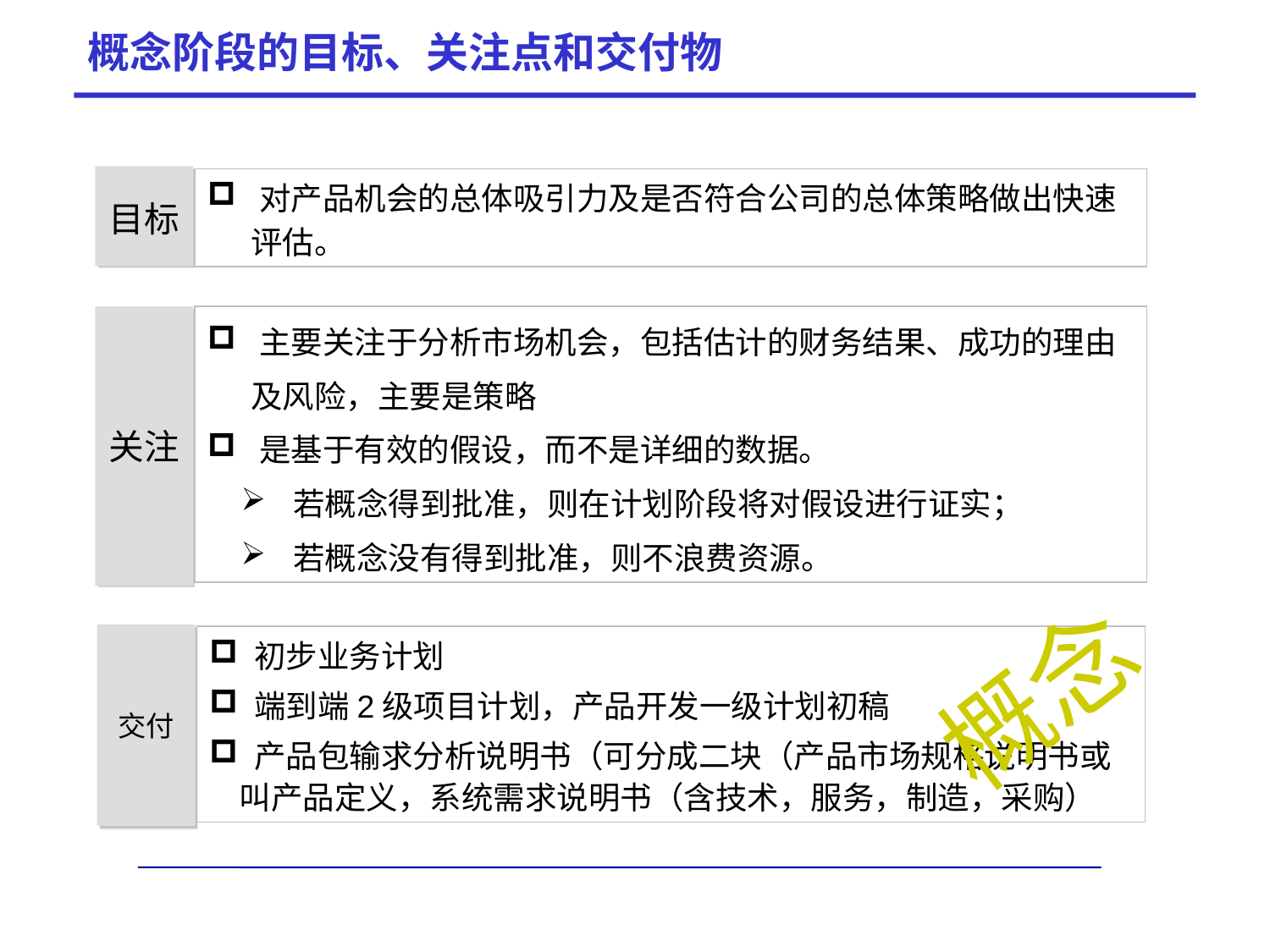

# 概念阶段的目标、关注点和交付物
目标
  对产品机会的总体吸引力及是否符合公司的总体策略做出快速
     评估。
关注
  主要关注于分析市场机会，包括估计的财务结果、成功的理由
     及风险，主要是策略
  是基于有效的假设，而不是详细的数据。
  若概念得到批准，则在计划阶段将对假设进行证实；
  若概念没有得到批准，则不浪费资源。
概念
交付
 初步业务计划
 端到端2级项目计划，产品开发一级计划初稿
 产品包输求分析说明书（可分成二块（产品市场规格说明书或叫产品定义，系统需求说明书（含技术，服务，制造，采购）